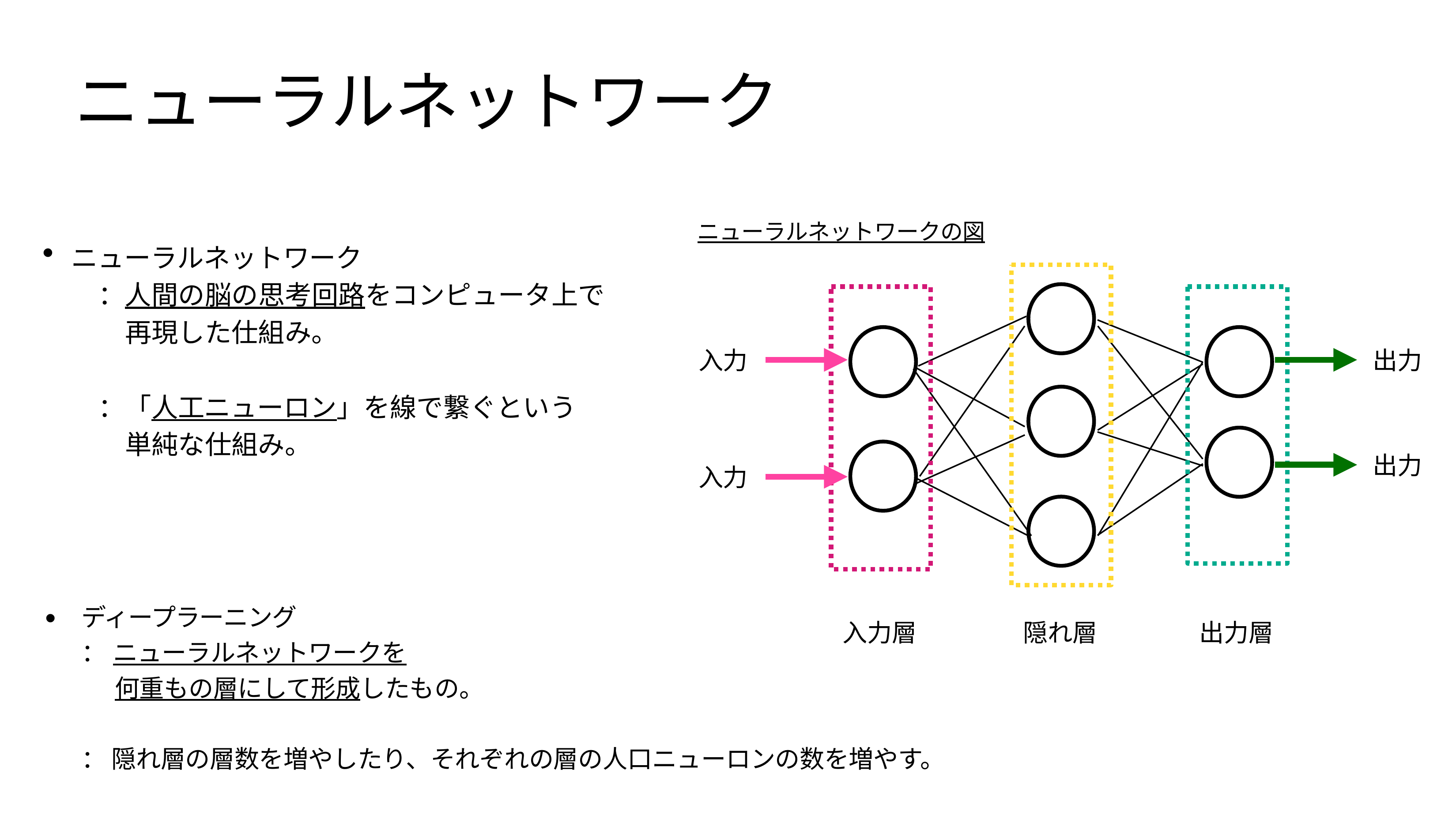

# ニューラルネットワーク
ニューラルネットワークの図
ニューラルネットワーク
：人間の脳の思考回路をコンピュータ上で再現した仕組み。
：「人工ニューロン」を線で繋ぐという単純な仕組み。

入力
出力
出力
入力
ディープラーニング
： ニューラルネットワークを
何重もの層にして形成したもの。
•
入力層
隠れ層
出力層
： 隠れ層の層数を増やしたり、それぞれの層の人口ニューロンの数を増やす。